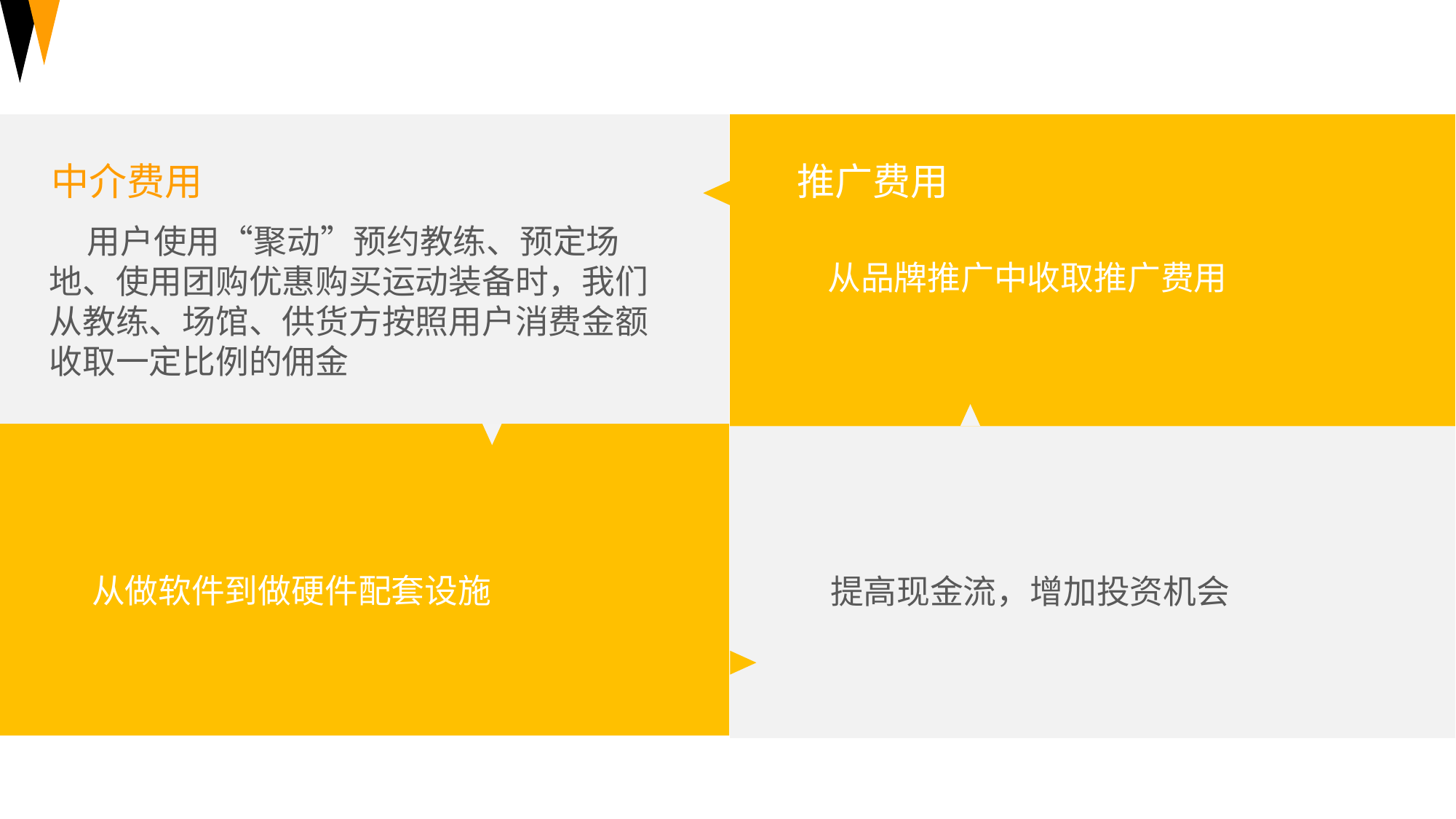

中介费用
推广费用

    用户使用“聚动”预约教练、预定场地、使用团购优惠购买运动装备时，我们从教练、场馆、供货方按照用户消费金额收取一定比例的佣金
从品牌推广中收取推广费用

从做软件到做硬件配套设施
提高现金流，增加投资机会